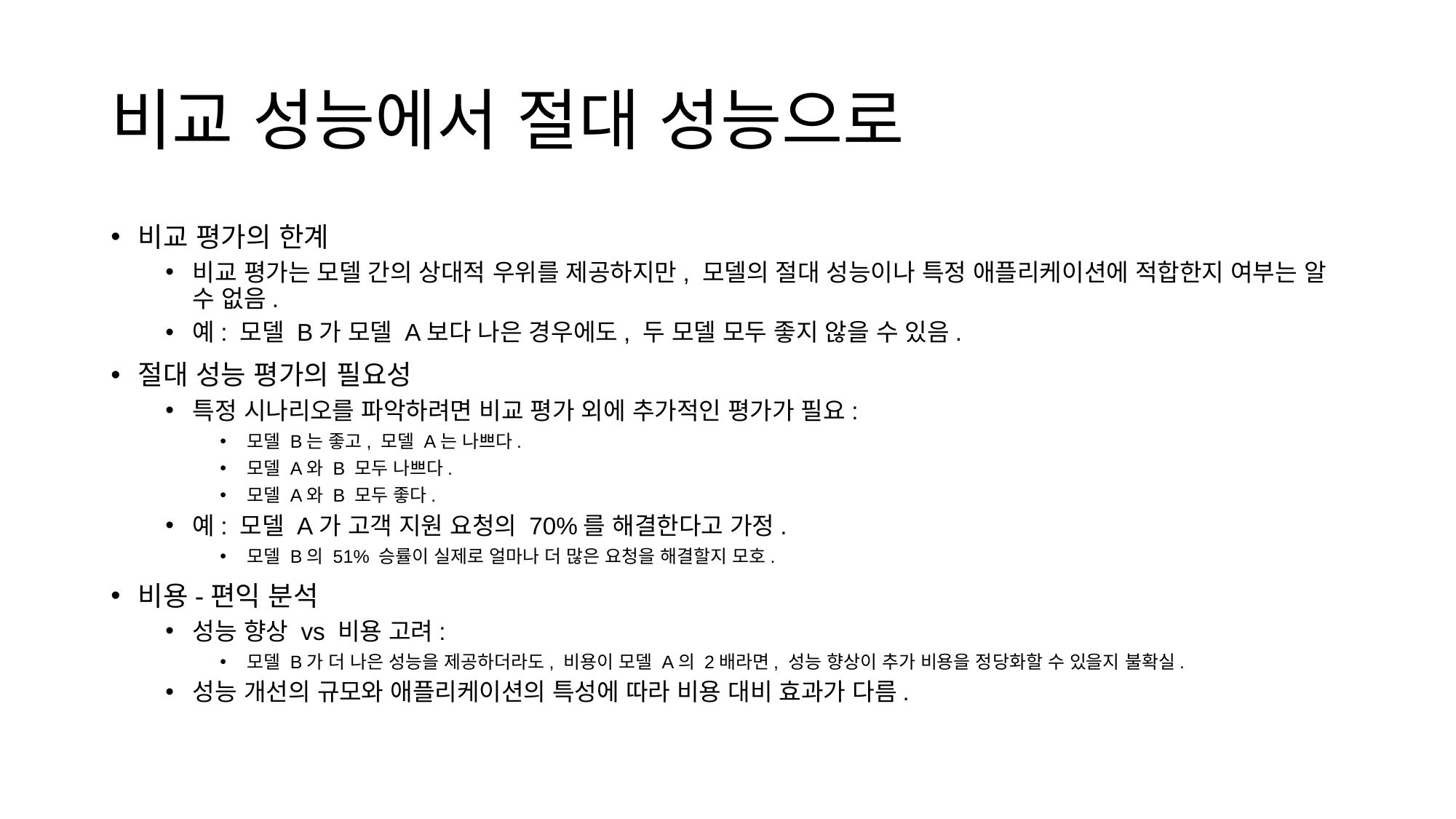

# 비교 성능에서 절대 성능으로
비교 평가의 한계
비교 평가는 모델 간의 상대적 우위를 제공하지만, 모델의 절대 성능이나 특정 애플리케이션에 적합한지 여부는 알 수 없음.
예: 모델 B가 모델 A보다 나은 경우에도, 두 모델 모두 좋지 않을 수 있음.
절대 성능 평가의 필요성
특정 시나리오를 파악하려면 비교 평가 외에 추가적인 평가가 필요:
모델 B는 좋고, 모델 A는 나쁘다.
모델 A와 B 모두 나쁘다.
모델 A와 B 모두 좋다.
예: 모델 A가 고객 지원 요청의 70%를 해결한다고 가정.
모델 B의 51% 승률이 실제로 얼마나 더 많은 요청을 해결할지 모호.
비용-편익 분석
성능 향상 vs 비용 고려:
모델 B가 더 나은 성능을 제공하더라도, 비용이 모델 A의 2배라면, 성능 향상이 추가 비용을 정당화할 수 있을지 불확실.
성능 개선의 규모와 애플리케이션의 특성에 따라 비용 대비 효과가 다름.